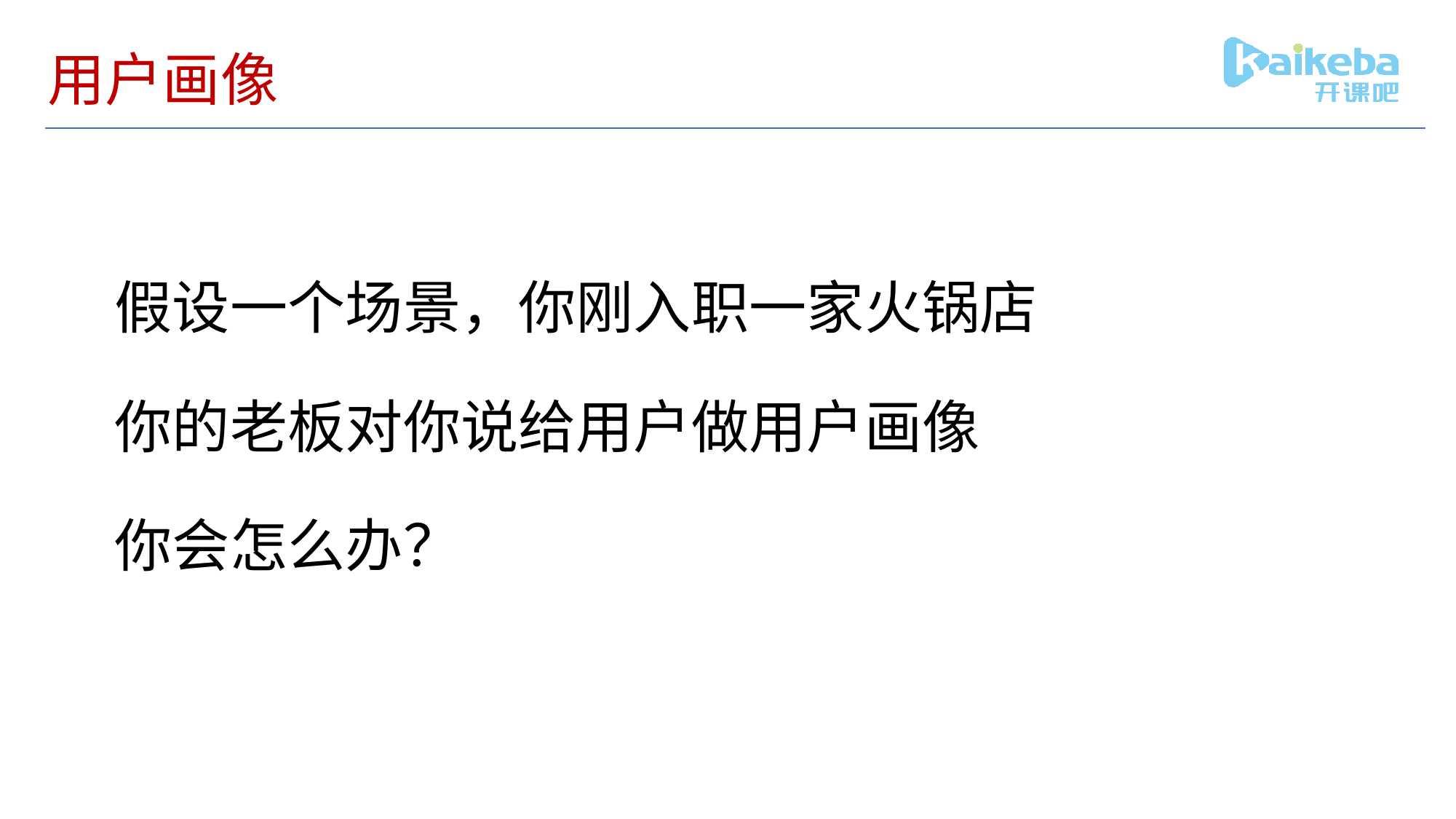

# 用户画像
假设一个场景，你刚入职一家火锅店
你的老板对你说给用户做用户画像
你会怎么办？